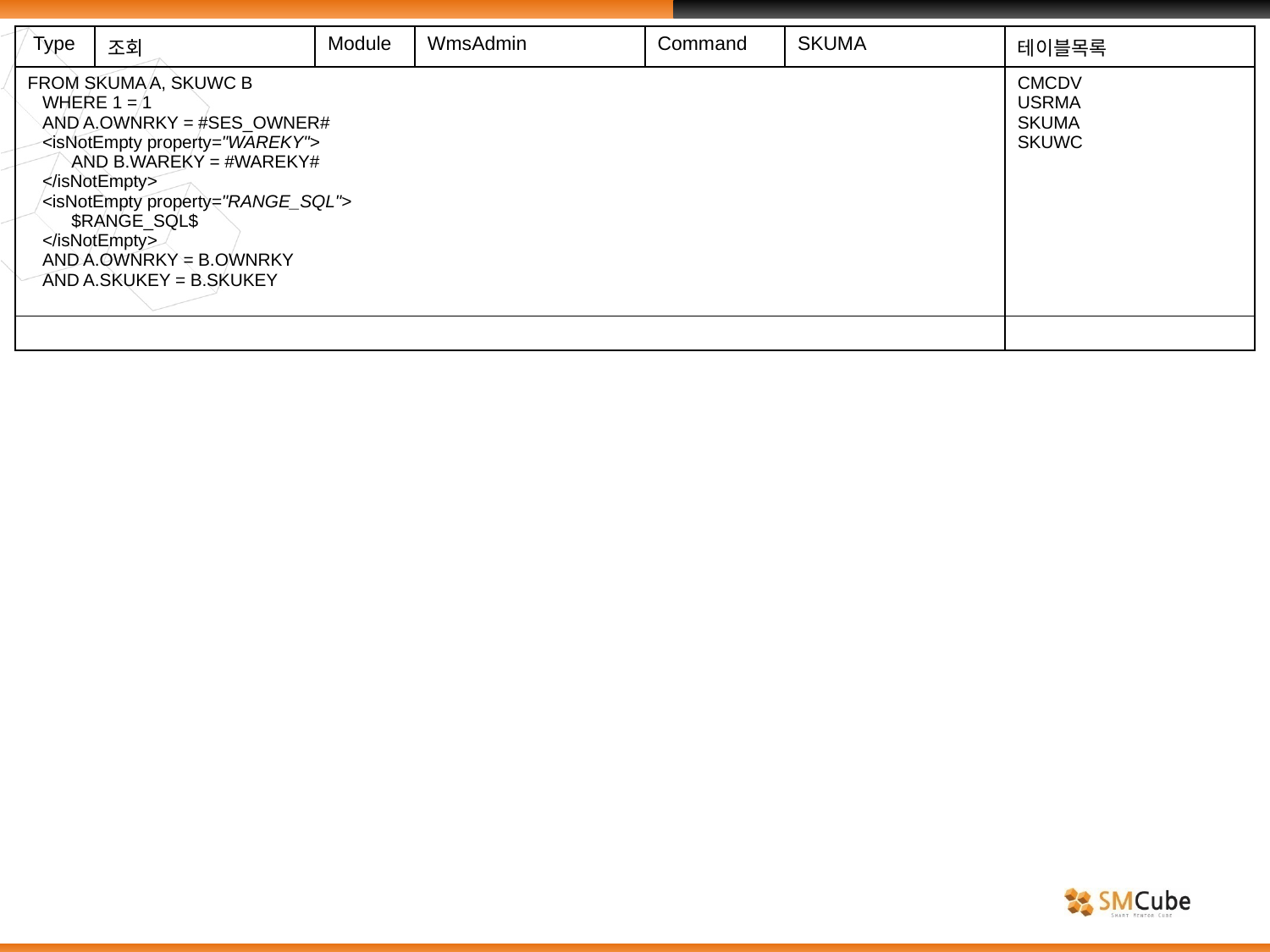

| Type | 조회 | Module | WmsAdmin | Command | SKUMA | 테이블목록 |
| --- | --- | --- | --- | --- | --- | --- |
| FROM SKUMA A, SKUWC B WHERE 1 = 1 AND A.OWNRKY = #SES\_OWNER# <isNotEmpty property="WAREKY"> AND B.WAREKY = #WAREKY# </isNotEmpty> <isNotEmpty property="RANGE\_SQL"> $RANGE\_SQL$ </isNotEmpty> AND A.OWNRKY = B.OWNRKY AND A.SKUKEY = B.SKUKEY |  |  |  |  |  | CMCDV USRMA SKUMA SKUWC |
|  |  |  |  |  |  |  |